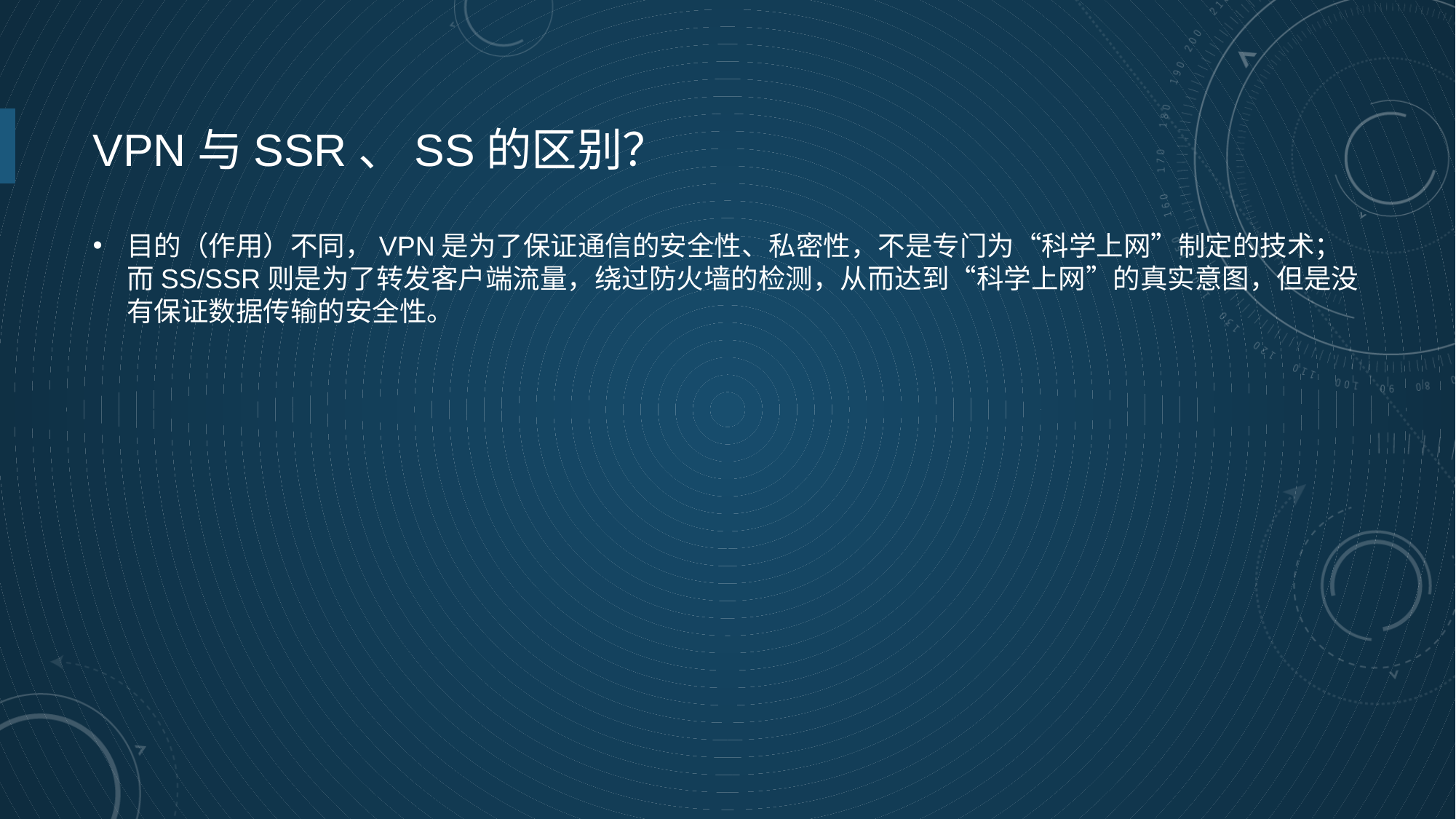

# VPN与SSR、SS的区别？
目的（作用）不同，VPN是为了保证通信的安全性、私密性，不是专门为“科学上网”制定的技术；而SS/SSR则是为了转发客户端流量，绕过防火墙的检测，从而达到“科学上网”的真实意图，但是没有保证数据传输的安全性。